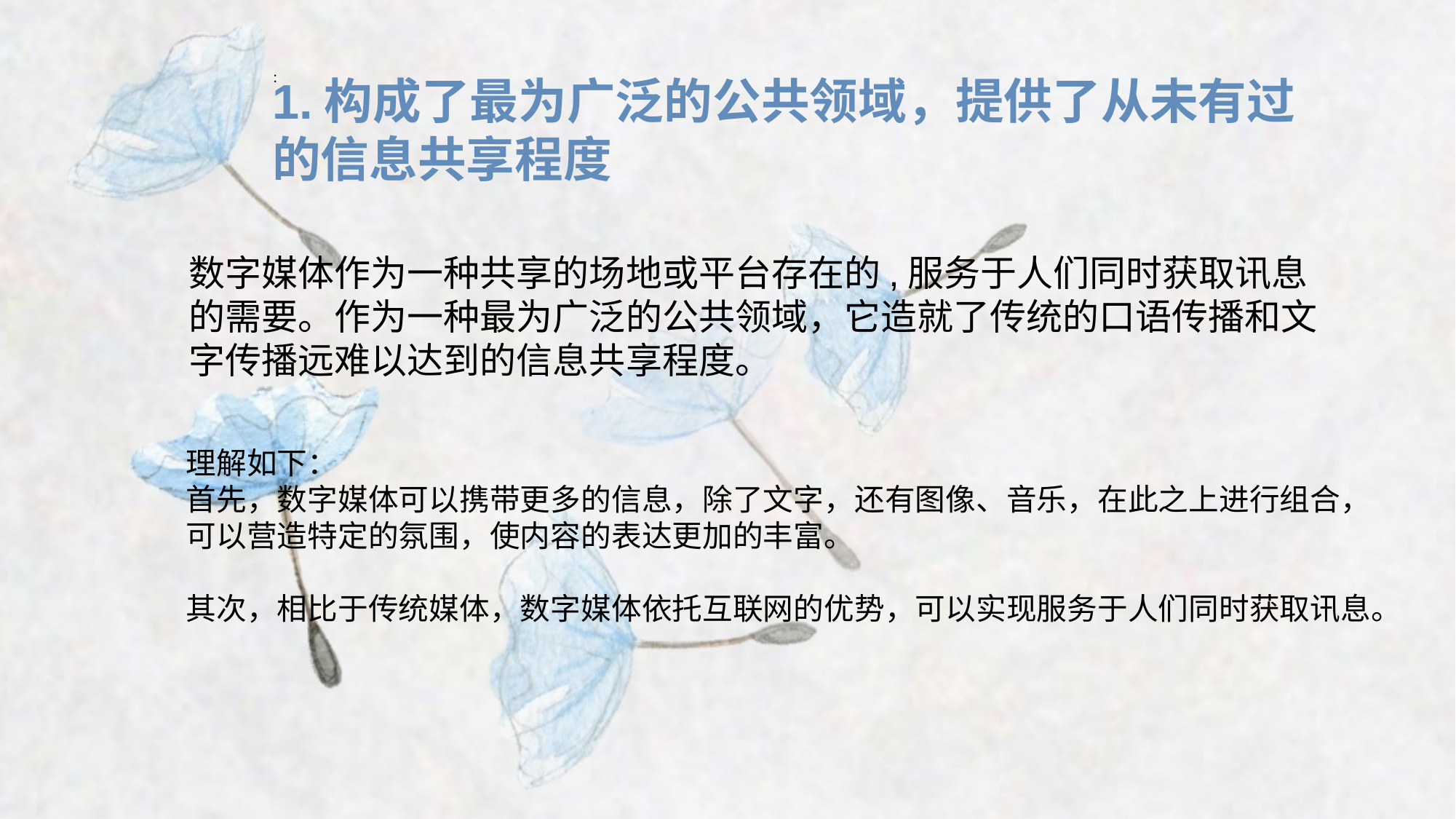

：

1.构成了最为广泛的公共领域，提供了从未有过的信息共享程度

数字媒体作为一种共享的场地或平台存在的,服务于人们同时获取讯息的需要。作为一种最为广泛的公共领域，它造就了传统的口语传播和文字传播远难以达到的信息共享程度。
理解如下：
首先，数字媒体可以携带更多的信息，除了文字，还有图像、音乐，在此之上进行组合，可以营造特定的氛围，使内容的表达更加的丰富。

其次，相比于传统媒体，数字媒体依托互联网的优势，可以实现服务于人们同时获取讯息。